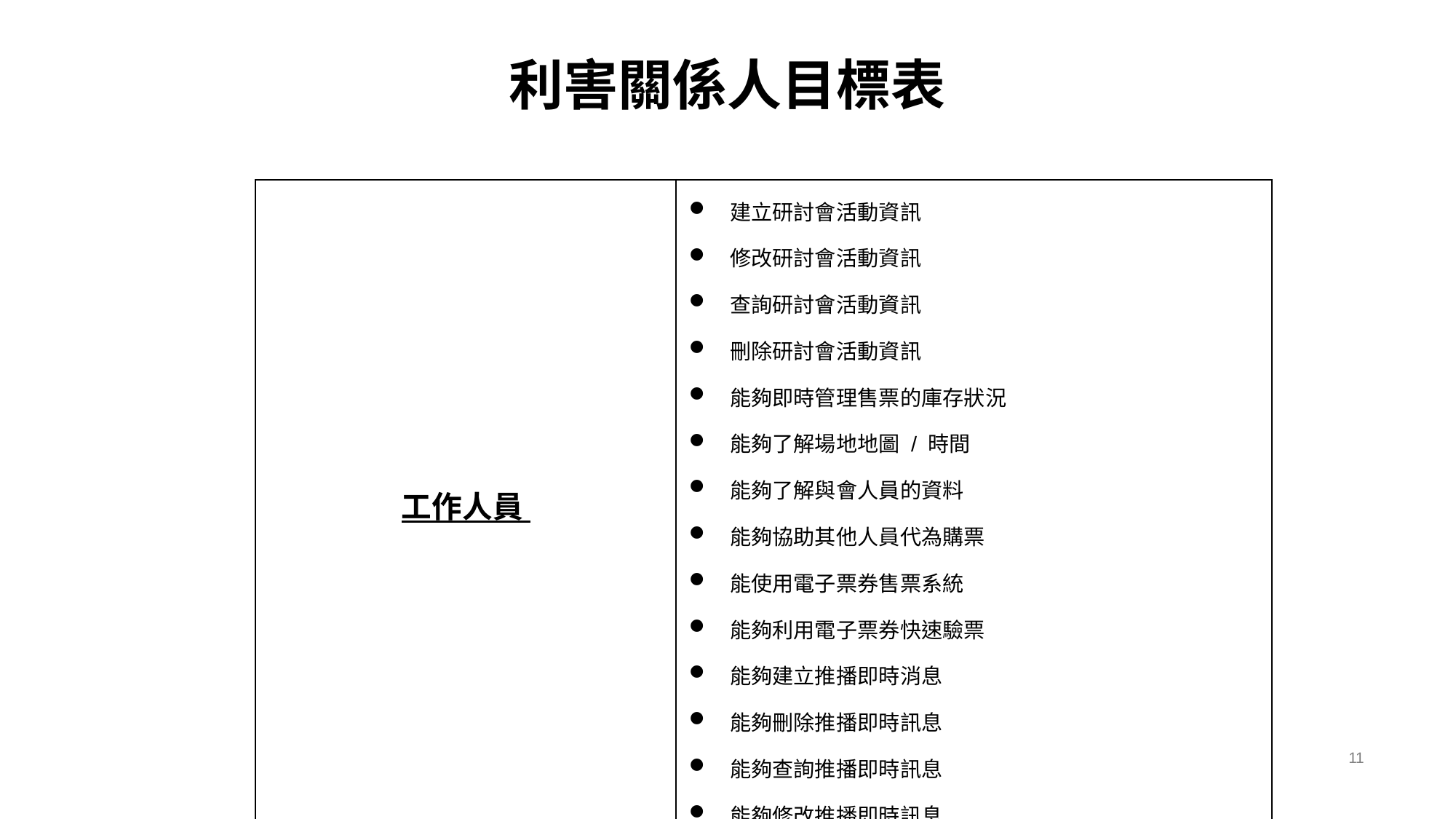

# 利害關係人目標表
| 工作人員 | 建立研討會活動資訊 修改研討會活動資訊 查詢研討會活動資訊 刪除研討會活動資訊 能夠即時管理售票的庫存狀況 能夠了解場地地圖 / 時間 能夠了解與會人員的資料 能夠協助其他人員代為購票 能使用電子票券售票系統 能夠利用電子票券快速驗票 能夠建立推播即時消息 能夠刪除推播即時訊息 能夠查詢推播即時訊息 能夠修改推播即時訊息 |
| --- | --- |
11